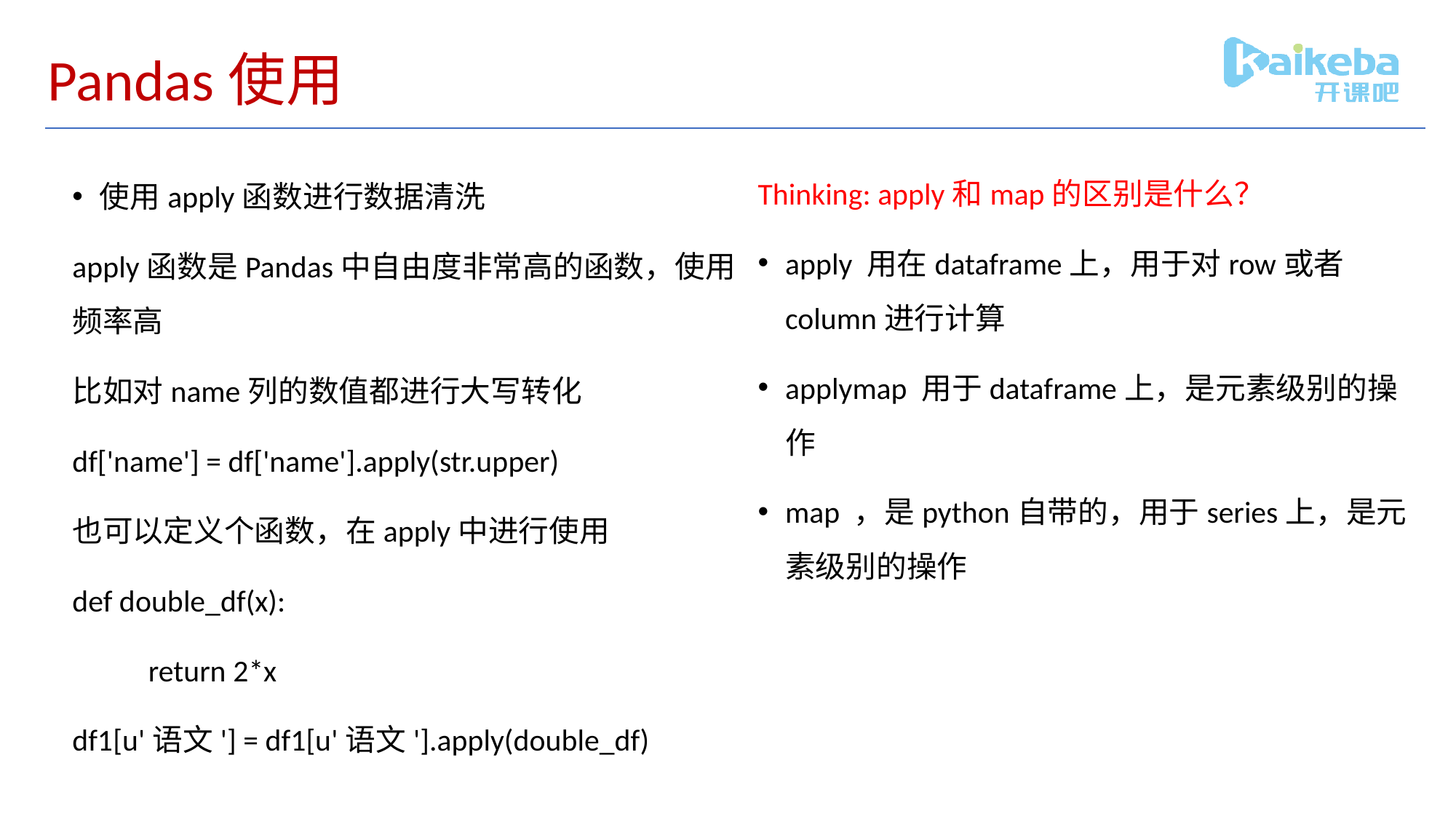

# Pandas使用
Thinking: apply和map的区别是什么？
apply 用在dataframe上，用于对row或者column进行计算
applymap 用于dataframe上，是元素级别的操作
map ，是python自带的，用于series上，是元素级别的操作

使用apply函数进行数据清洗
apply函数是Pandas中自由度非常高的函数，使用频率高
比如对name列的数值都进行大写转化
df['name'] = df['name'].apply(str.upper)
也可以定义个函数，在apply中进行使用
def double_df(x):
           return 2*x
df1[u'语文'] = df1[u'语文'].apply(double_df)